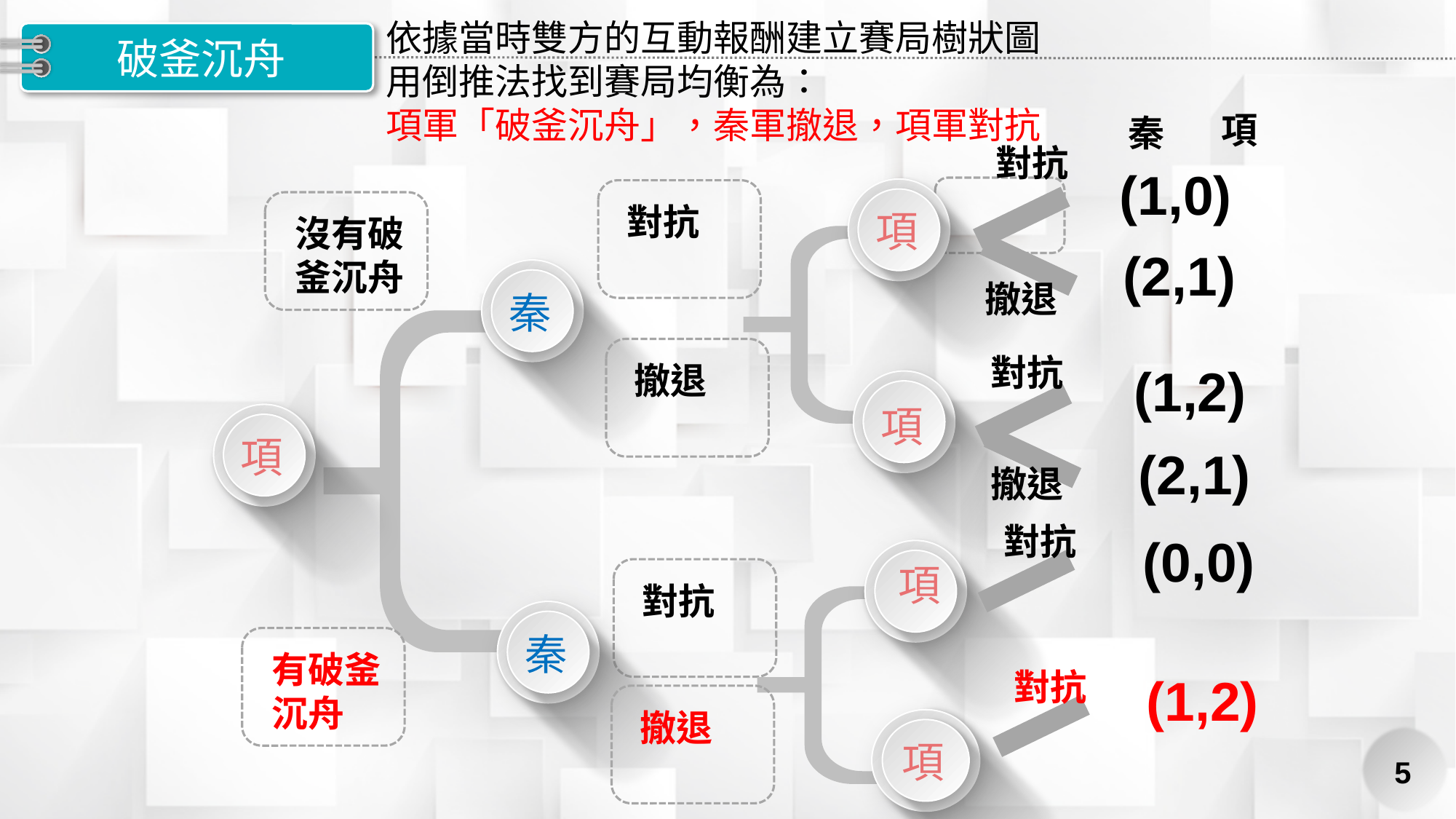

依據當時雙方的互動報酬建立賽局樹狀圖
用倒推法找到賽局均衡為：
項軍「破釜沉舟」，秦軍撤退，項軍對抗
# 破釜沉舟
項
秦
對抗
(1,0)

項

對抗

沒有破釜沉舟

(2,1)

秦

撤退

撤退
對抗
(1,2)

項

項

(2,1)

撤退
對抗

項

(0,0)

對抗

秦

有破釜沉舟
對抗
(1,2)

撤退

項

(2,0.87)
5